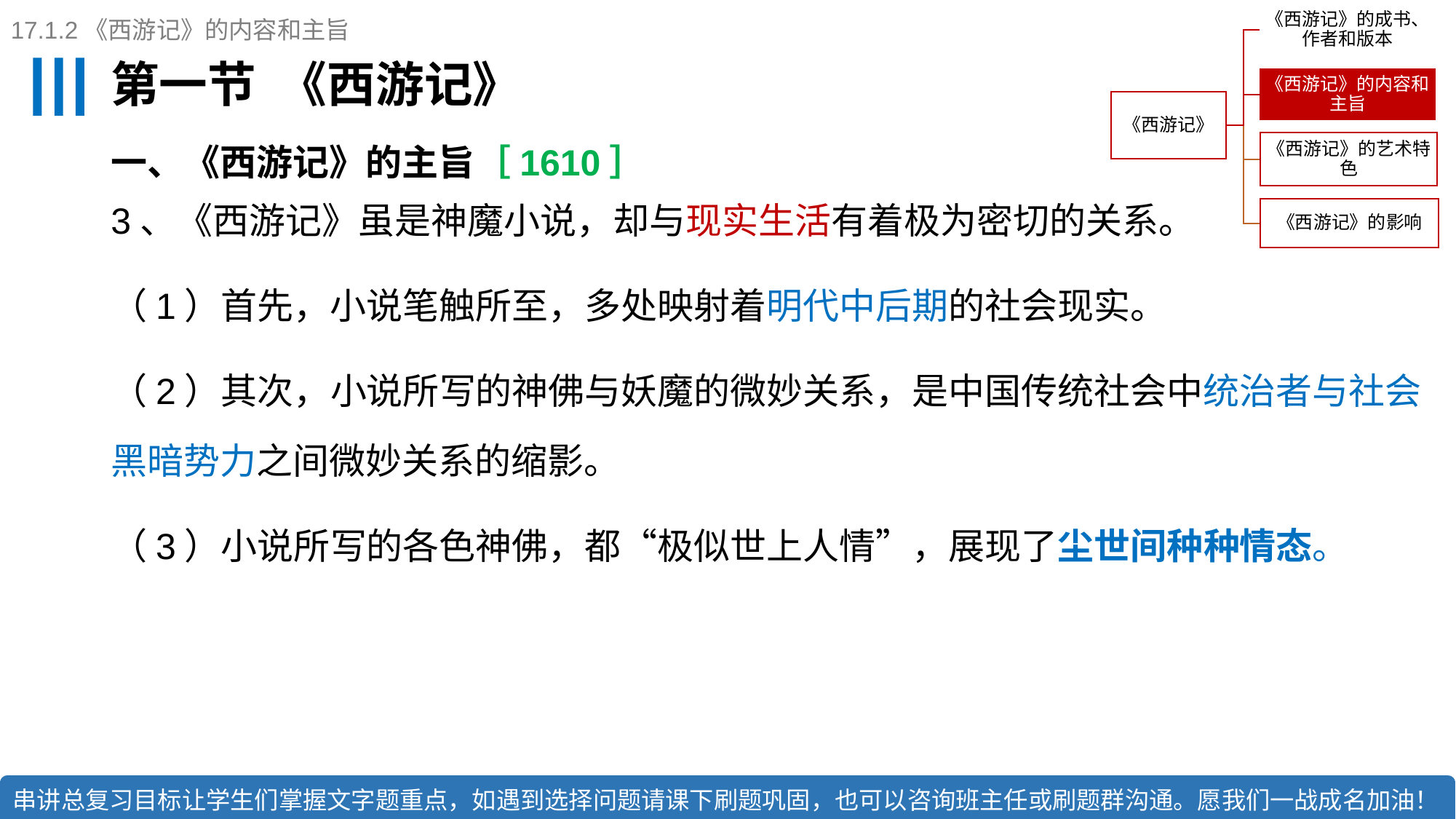

《西游记》
《西游记》的成书、作者和版本
《西游记》的内容和主旨
《西游记》的艺术特色
《西游记》的影响
17.1.2《西游记》的内容和主旨
# 第一节  《西游记》
一、《西游记》的主旨［1610］
3、《西游记》虽是神魔小说，却与现实生活有着极为密切的关系。
（1）首先，小说笔触所至，多处映射着明代中后期的社会现实。
（2）其次，小说所写的神佛与妖魔的微妙关系，是中国传统社会中统治者与社会黑暗势力之间微妙关系的缩影。
（3）小说所写的各色神佛，都“极似世上人情”，展现了尘世间种种情态。